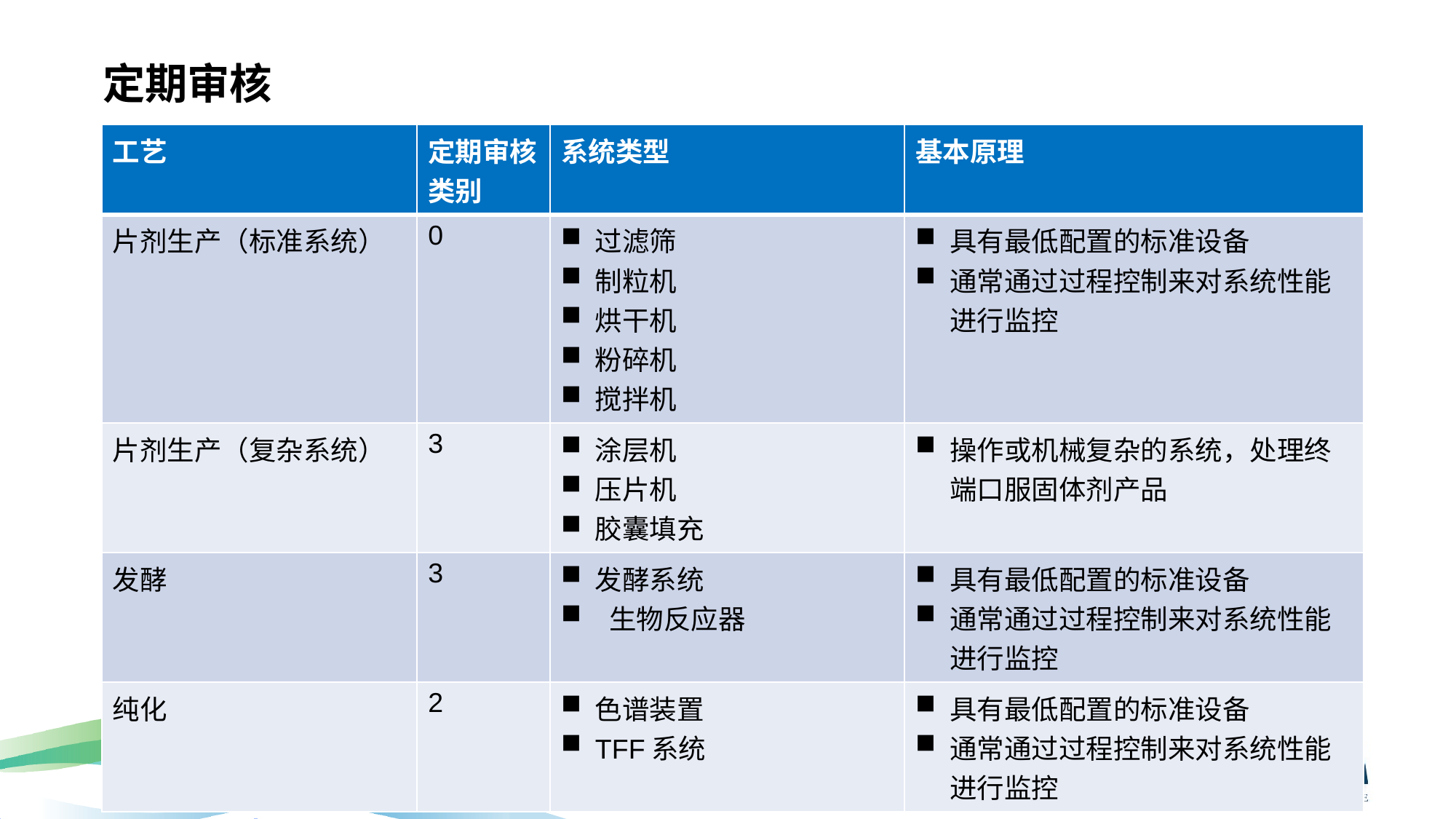

# 定期审核
| 工艺 | 定期审核类别 | 系统类型 | 基本原理 |
| --- | --- | --- | --- |
| 片剂生产（标准系统） | 0 | 过滤筛 制粒机 烘干机 粉碎机 搅拌机 | 具有最低配置的标准设备 通常通过过程控制来对系统性能进行监控 |
| 片剂生产（复杂系统） | 3 | 涂层机 压片机 胶囊填充 | 操作或机械复杂的系统，处理终端口服固体剂产品 |
| 发酵 | 3 | 发酵系统 生物反应器 | 具有最低配置的标准设备 通常通过过程控制来对系统性能进行监控 |
| 纯化 | 2 | 色谱装置 TFF系统 | 具有最低配置的标准设备 通常通过过程控制来对系统性能进行监控 |
71/119